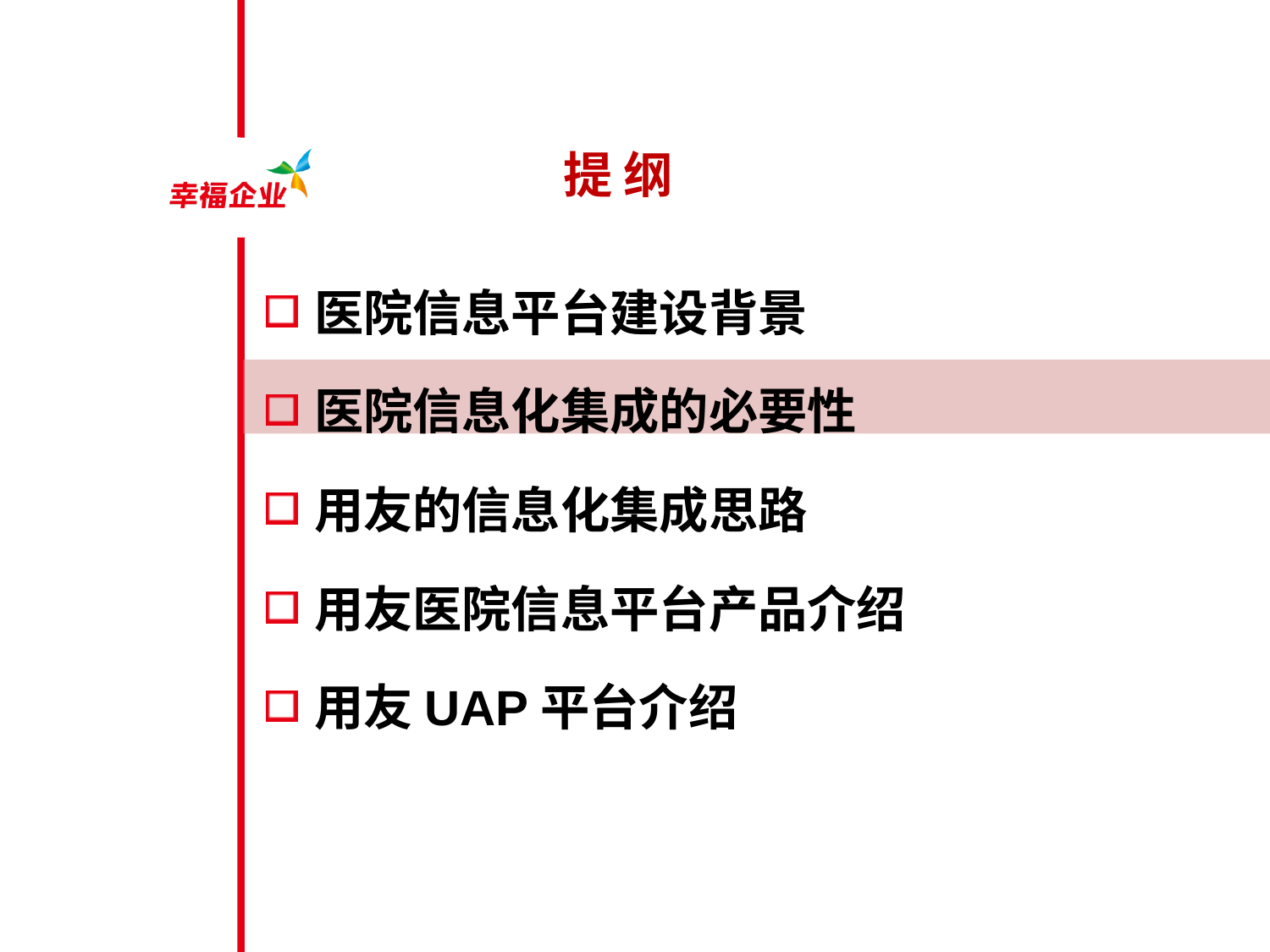

# 提 纲
医院信息平台建设背景
医院信息化集成的必要性
用友的信息化集成思路
用友医院信息平台产品介绍
用友UAP平台介绍